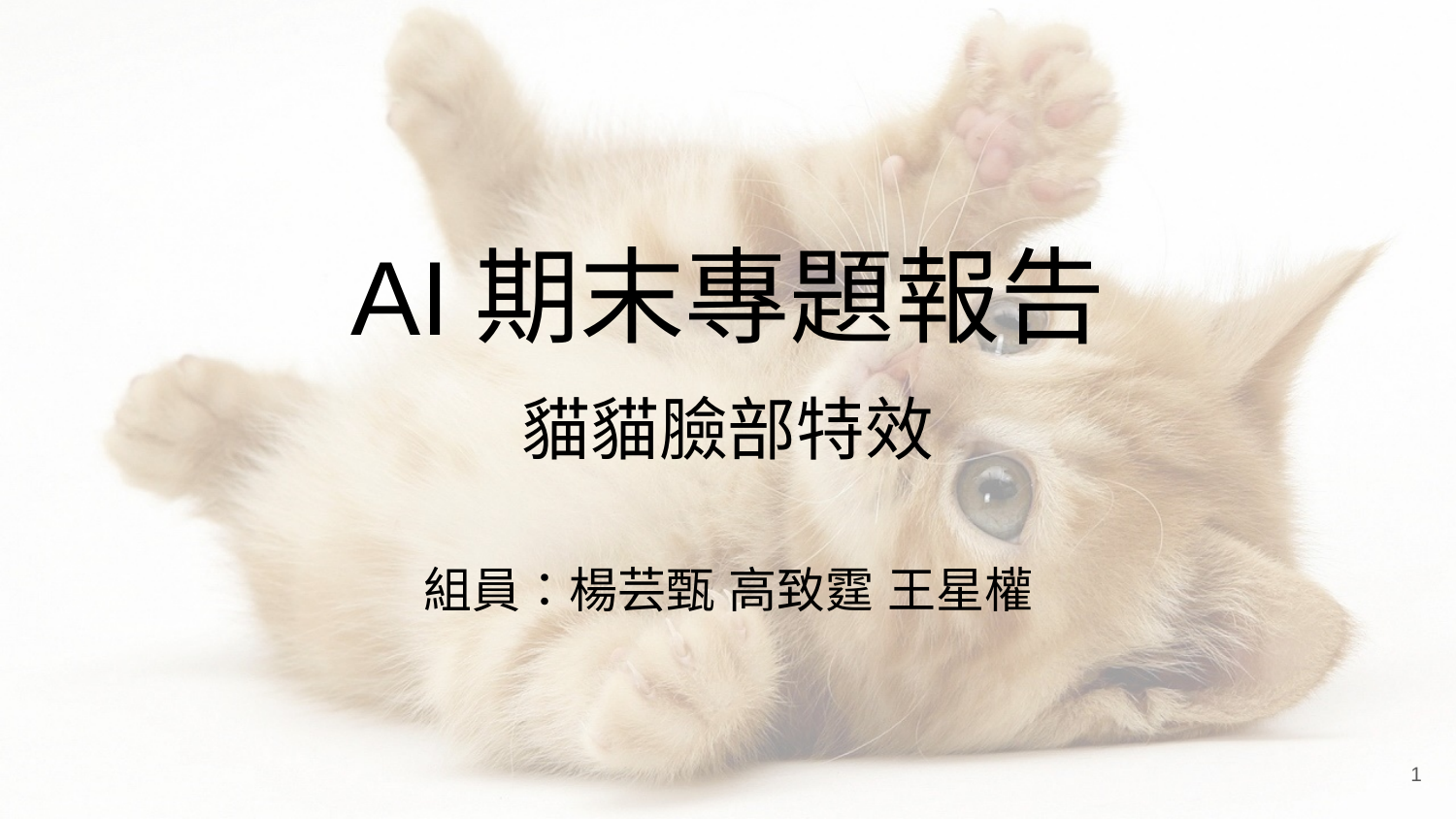

# AI期末專題報告
貓貓臉部特效
組員：楊芸甄 高致霆 王星權
1